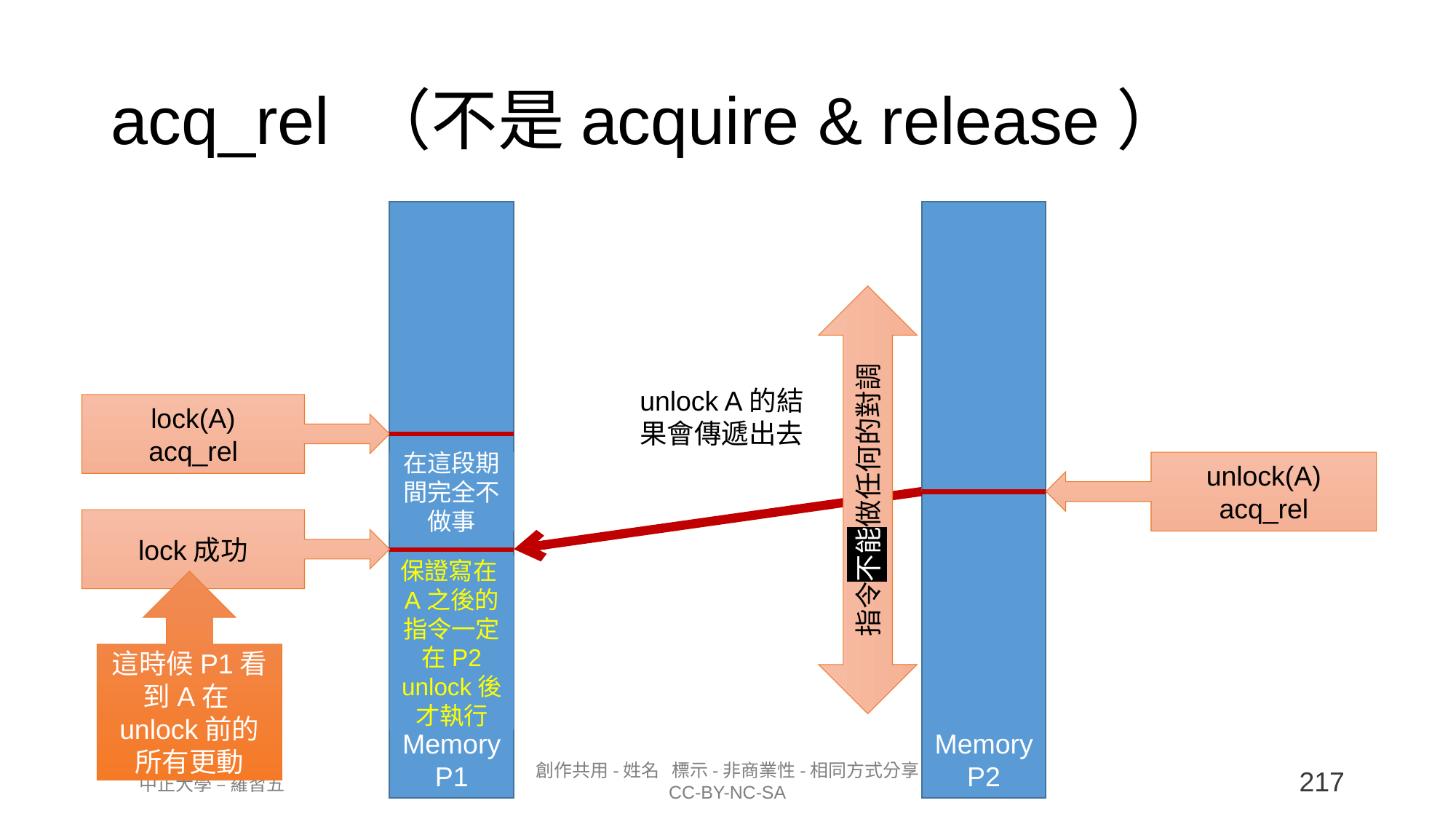

# acq_rel （不是acquire & release）
Memory
P1
Memory
P2
unlock A的結果會傳遞出去
lock(A)
acq_rel
指令不能做任何的對調
在這段期間完全不做事
unlock(A)
acq_rel
lock成功
保證寫在A之後的指令一定在P2 unlock後才執行
這時候P1看到A在unlock前的所有更動